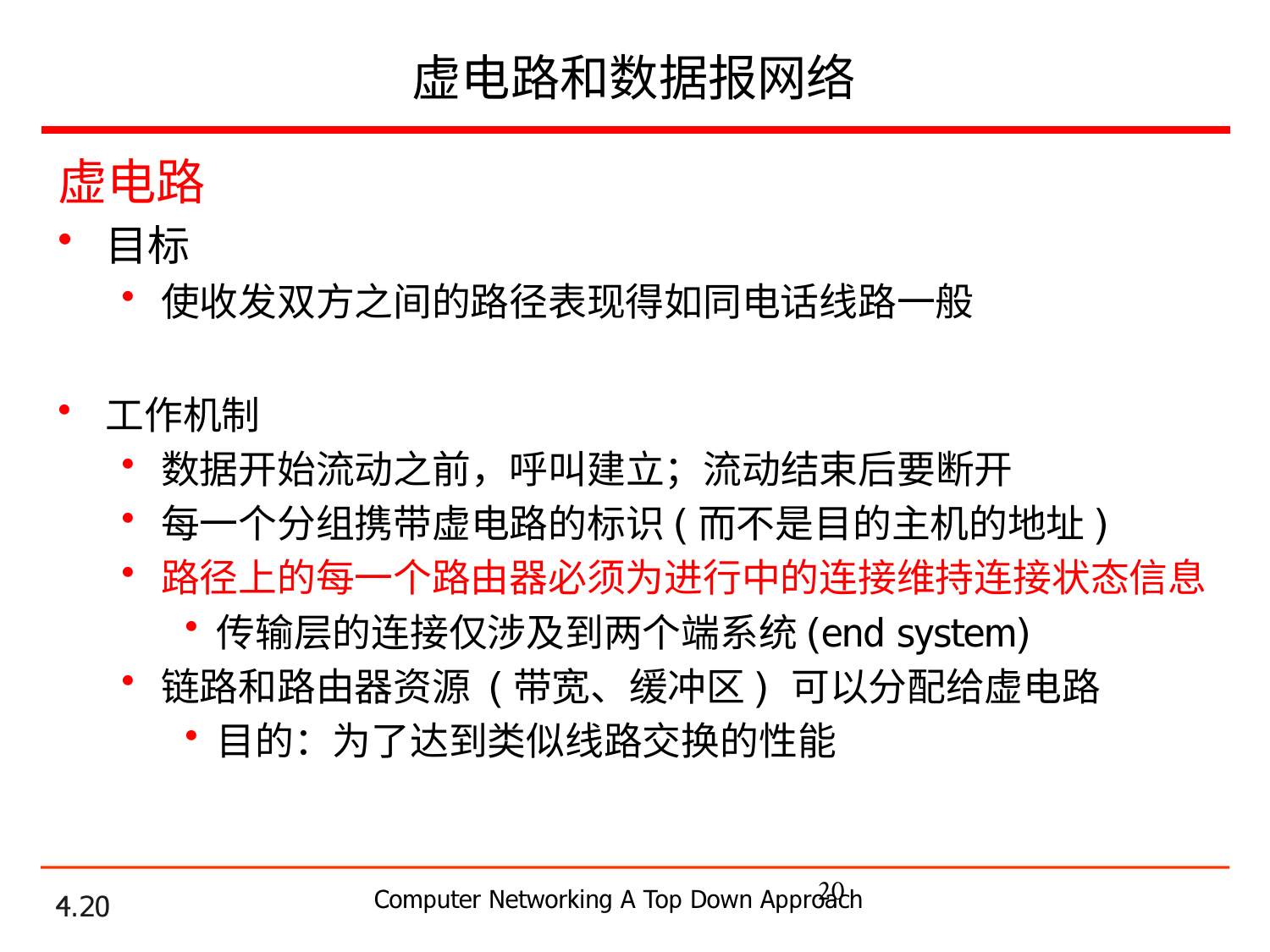

# 虚电路和数据报网络
虚电路
目标
使收发双方之间的路径表现得如同电话线路一般

工作机制
数据开始流动之前，呼叫建立；流动结束后要断开
每一个分组携带虚电路的标识(而不是目的主机的地址)
路径上的每一个路由器必须为进行中的连接维持连接状态信息
传输层的连接仅涉及到两个端系统(end system)
链路和路由器资源 (带宽、缓冲区) 可以分配给虚电路
目的：为了达到类似线路交换的性能
20